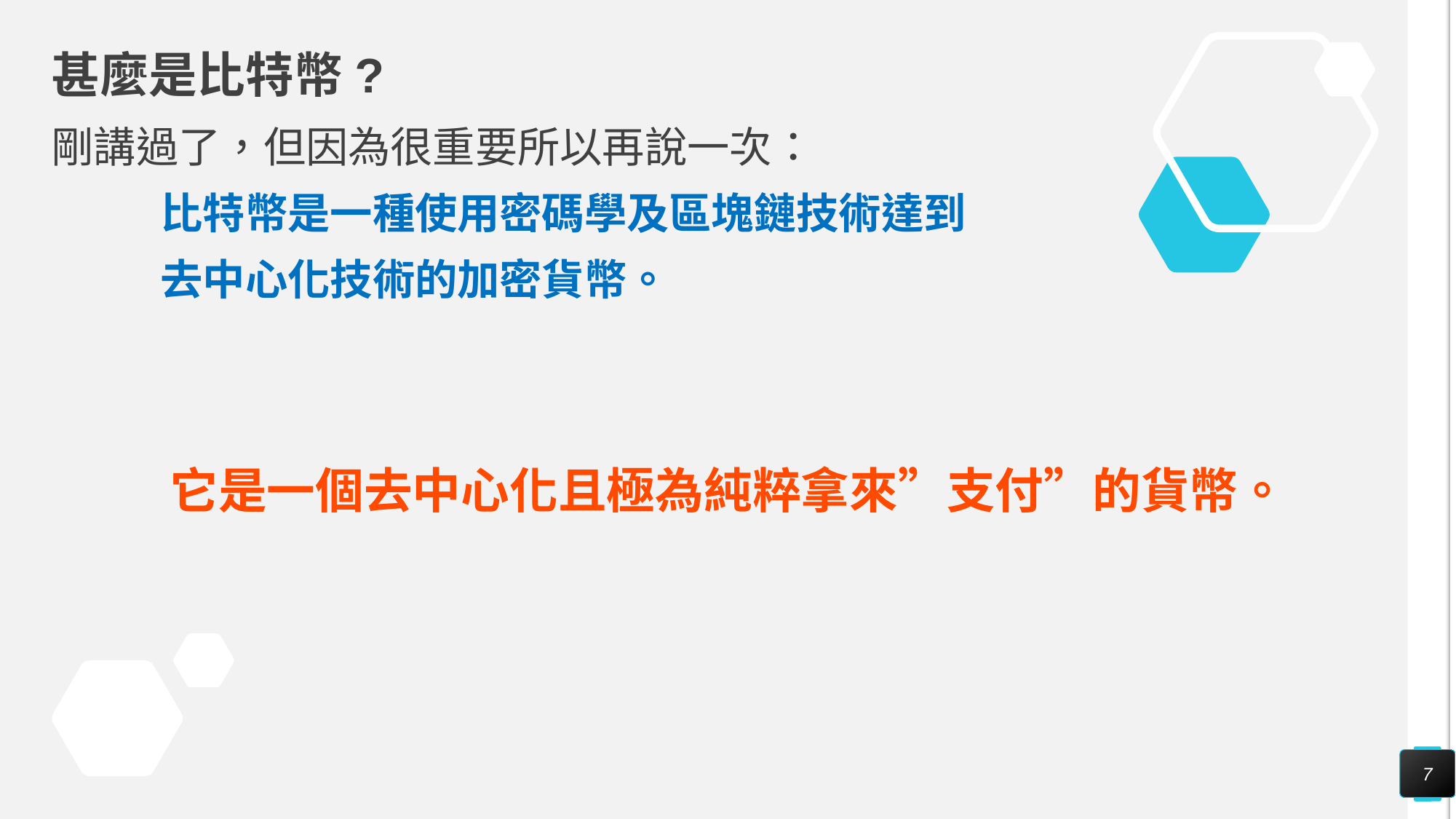

# 甚麼是比特幣?
剛講過了，但因為很重要所以再說一次：
	比特幣是一種使用密碼學及區塊鏈技術達到
	去中心化技術的加密貨幣。

它是一個去中心化且極為純粹拿來”支付”的貨幣。

7